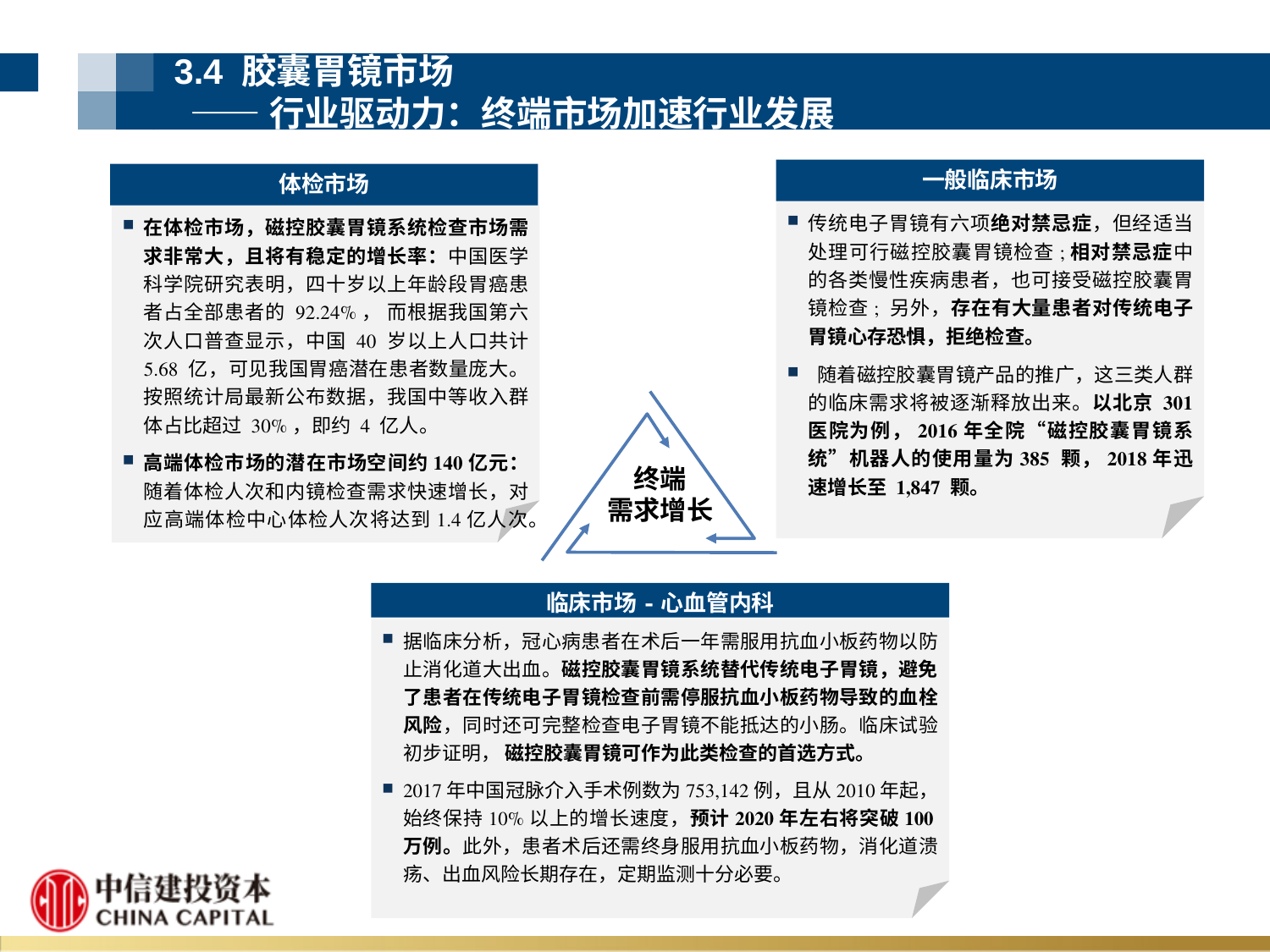

3.4 胶囊胃镜市场
  ——行业驱动力：终端市场加速行业发展
一般临床市场
体检市场
传统电子胃镜有六项绝对禁忌症，但经适当处理可行磁控胶囊胃镜检查;相对禁忌症中的各类慢性疾病患者，也可接受磁控胶囊胃镜检查; 另外，存在有大量患者对传统电子胃镜心存恐惧，拒绝检查。
 随着磁控胶囊胃镜产品的推广，这三类人群的临床需求将被逐渐释放出来。以北京 301 医院为例，2016年全院“磁控胶囊胃镜系统”机器人的使用量为385 颗，2018年迅速增长至 1,847 颗。
在体检市场，磁控胶囊胃镜系统检查市场需求非常大，且将有稳定的增长率：中国医学科学院研究表明，四十岁以上年龄段胃癌患者占全部患者的 92.24%， 而根据我国第六次人口普查显示，中国 40 岁以上人口共计 5.68 亿，可见我国胃癌潜在患者数量庞大。按照统计局最新公布数据，我国中等收入群体占比超过 30%，即约 4 亿人。
高端体检市场的潜在市场空间约140亿元：随着体检人次和内镜检查需求快速增长，对应高端体检中心体检人次将达到1.4亿人次。

终端
需求增长
临床市场-心血管内科
据临床分析，冠心病患者在术后一年需服用抗血小板药物以防止消化道大出血。磁控胶囊胃镜系统替代传统电子胃镜，避免了患者在传统电子胃镜检查前需停服抗血小板药物导致的血栓风险，同时还可完整检查电子胃镜不能抵达的小肠。临床试验初步证明， 磁控胶囊胃镜可作为此类检查的首选方式。
2017年中国冠脉介入手术例数为753,142例，且从2010年起，始终保持10%以上的增长速度，预计2020年左右将突破100万例。此外，患者术后还需终身服用抗血小板药物，消化道溃疡、出血风险长期存在，定期监测十分必要。